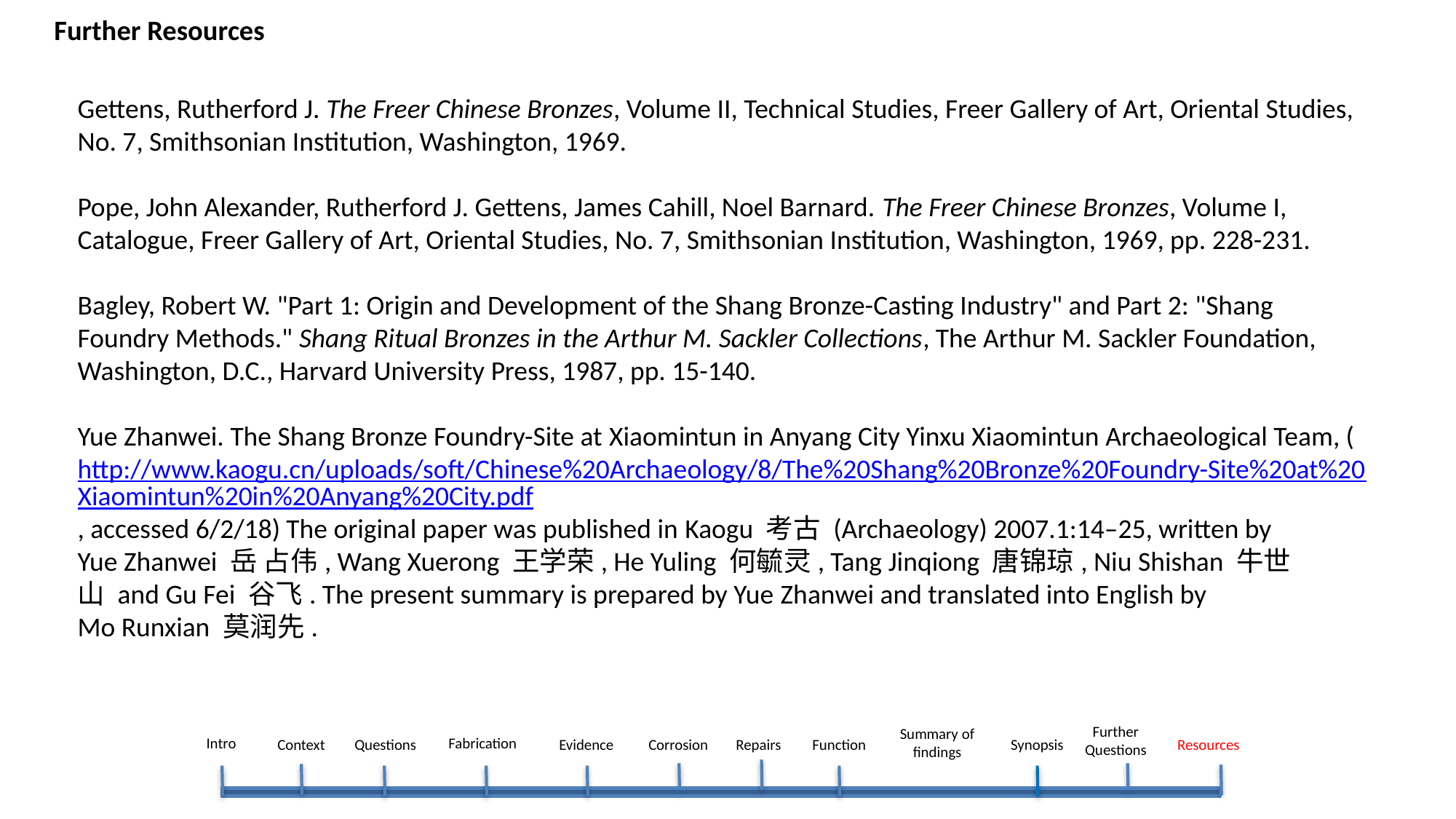

Further Resources

Gettens, Rutherford J. The Freer Chinese Bronzes, Volume II, Technical Studies, Freer Gallery of Art, Oriental Studies, No. 7, Smithsonian Institution, Washington, 1969.

Pope, John Alexander, Rutherford J. Gettens, James Cahill, Noel Barnard. The Freer Chinese Bronzes, Volume I, Catalogue, Freer Gallery of Art, Oriental Studies, No. 7, Smithsonian Institution, Washington, 1969, pp. 228-231.

Bagley, Robert W. "Part 1: Origin and Development of the Shang Bronze-Casting Industry" and Part 2: "Shang Foundry Methods." Shang Ritual Bronzes in the Arthur M. Sackler Collections, The Arthur M. Sackler Foundation, Washington, D.C., Harvard University Press, 1987, pp. 15-140.

Yue Zhanwei. The Shang Bronze Foundry-Site at Xiaomintun in Anyang City Yinxu Xiaomintun Archaeological Team, (http://www.kaogu.cn/uploads/soft/Chinese%20Archaeology/8/The%20Shang%20Bronze%20Foundry-Site%20at%20Xiaomintun%20in%20Anyang%20City.pdf, accessed 6/2/18) The original paper was published in Kaogu 考古 (Archaeology) 2007.1:14–25, written by Yue Zhanwei 岳 占伟, Wang Xuerong 王学荣, He Yuling 何毓灵, Tang Jinqiong 唐锦琼, Niu Shishan 牛世山 and Gu Fei 谷飞. The present summary is prepared by Yue Zhanwei and translated into English by Mo Runxian 莫润先.
Further Questions
Summary of
findings

Fabrication
Intro
Corrosion
Synopsis
Evidence
Function
Context
Questions
Repairs
Resources